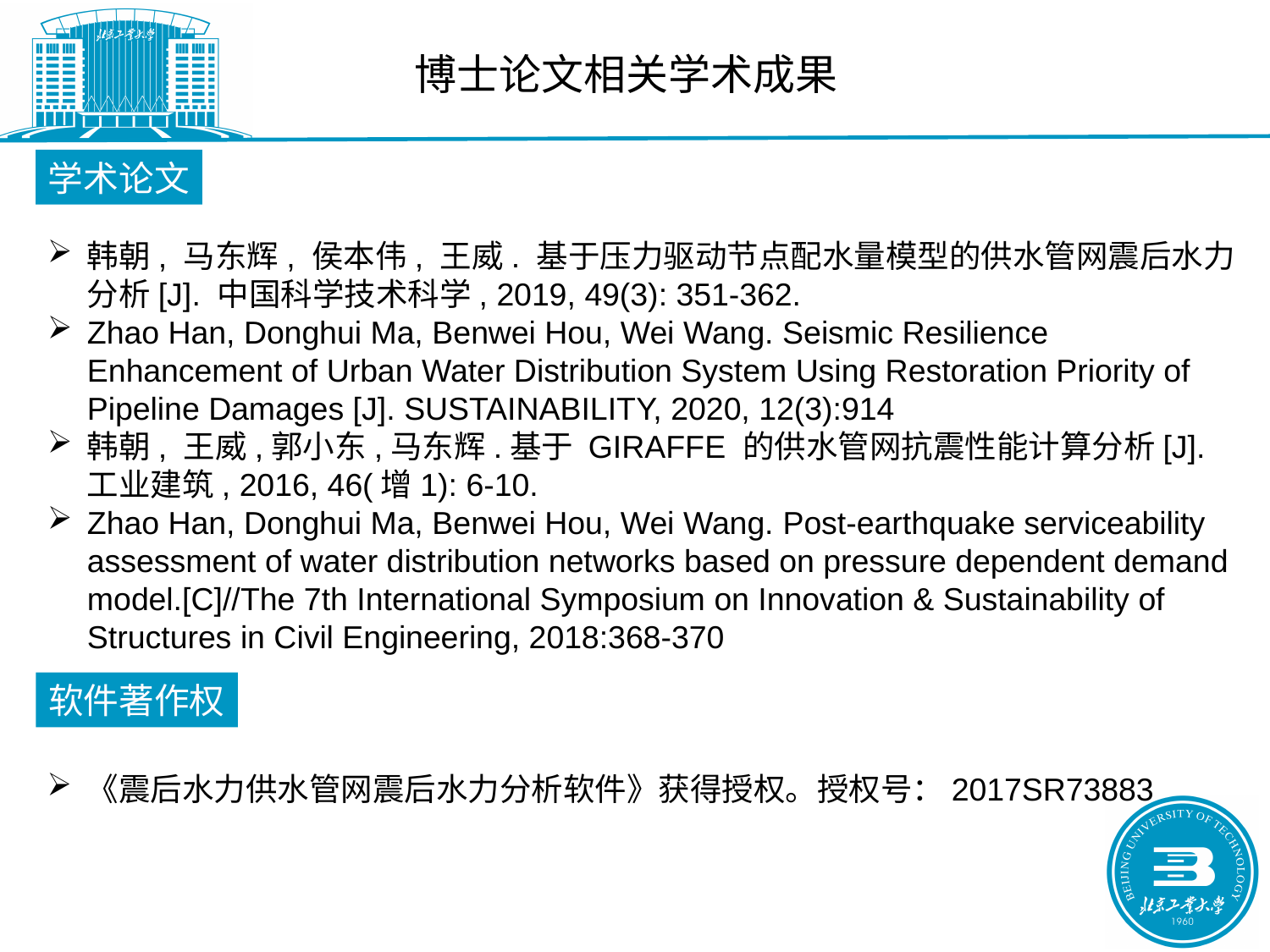

博士论文相关学术成果
学术论文
韩朝, 马东辉, 侯本伟, 王威. 基于压力驱动节点配水量模型的供水管网震后水力分析[J]. 中国科学技术科学, 2019, 49(3): 351-362.
Zhao Han, Donghui Ma, Benwei Hou, Wei Wang. Seismic Resilience Enhancement of Urban Water Distribution System Using Restoration Priority of Pipeline Damages [J]. SUSTAINABILITY, 2020, 12(3):914
韩朝, 王威,郭小东,马东辉.基于 GIRAFFE 的供水管网抗震性能计算分析[J]. 工业建筑, 2016, 46(增1): 6-10.
Zhao Han, Donghui Ma, Benwei Hou, Wei Wang. Post-earthquake serviceability assessment of water distribution networks based on pressure dependent demand model.[C]//The 7th International Symposium on Innovation & Sustainability of Structures in Civil Engineering, 2018:368-370
软件著作权

《震后水力供水管网震后水力分析软件》获得授权。授权号：2017SR73883